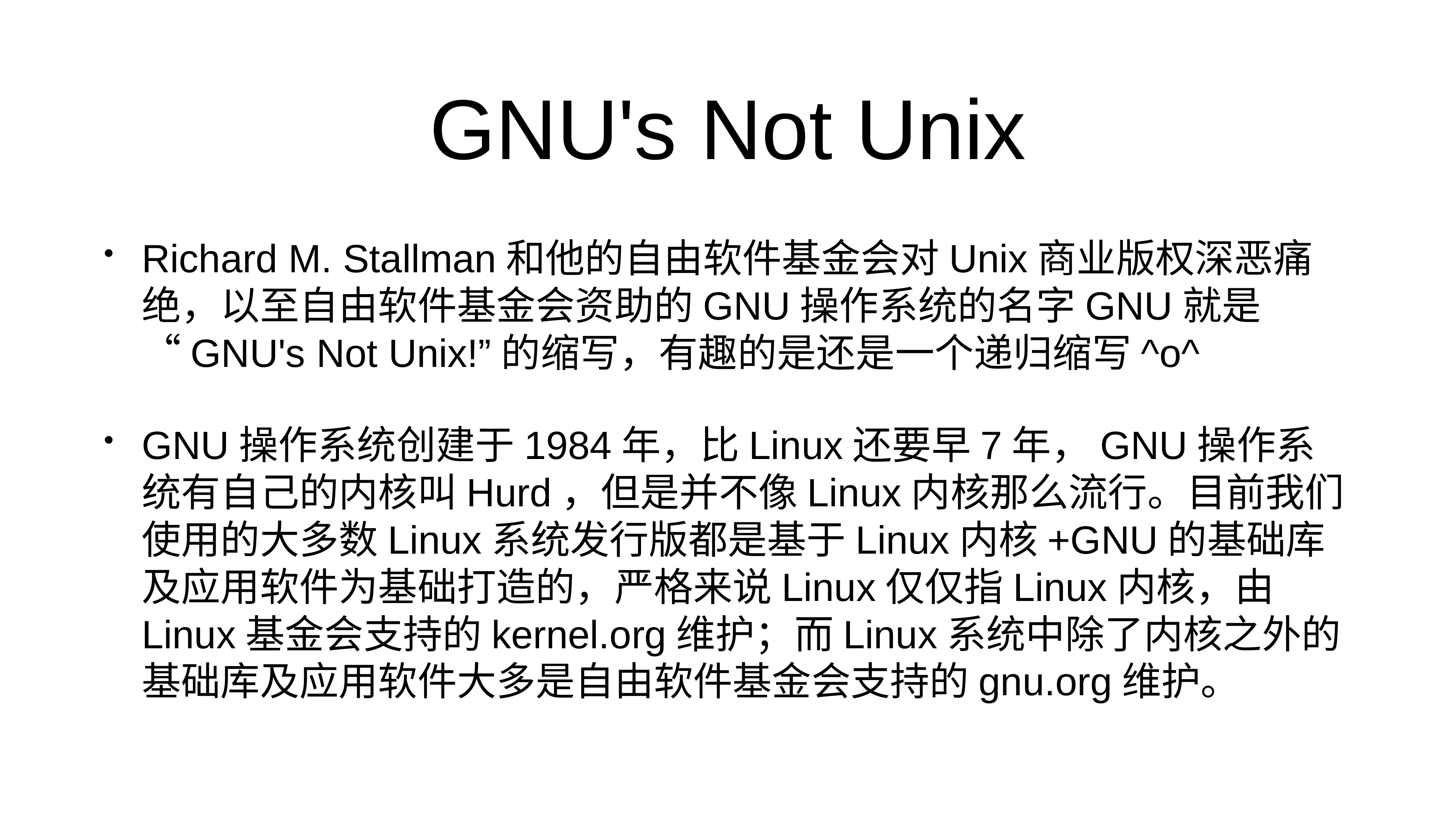

# GNU's Not Unix
Richard M. Stallman和他的自由软件基金会对Unix商业版权深恶痛绝，以至自由软件基金会资助的GNU操作系统的名字GNU就是 “GNU's Not Unix!”的缩写，有趣的是还是一个递归缩写^o^
GNU操作系统创建于1984年，比Linux还要早7年，GNU操作系统有自己的内核叫Hurd，但是并不像Linux内核那么流行。目前我们使用的大多数Linux系统发行版都是基于Linux内核+GNU的基础库及应用软件为基础打造的，严格来说Linux仅仅指Linux内核，由Linux基金会支持的kernel.org维护；而Linux系统中除了内核之外的基础库及应用软件大多是自由软件基金会支持的gnu.org维护。